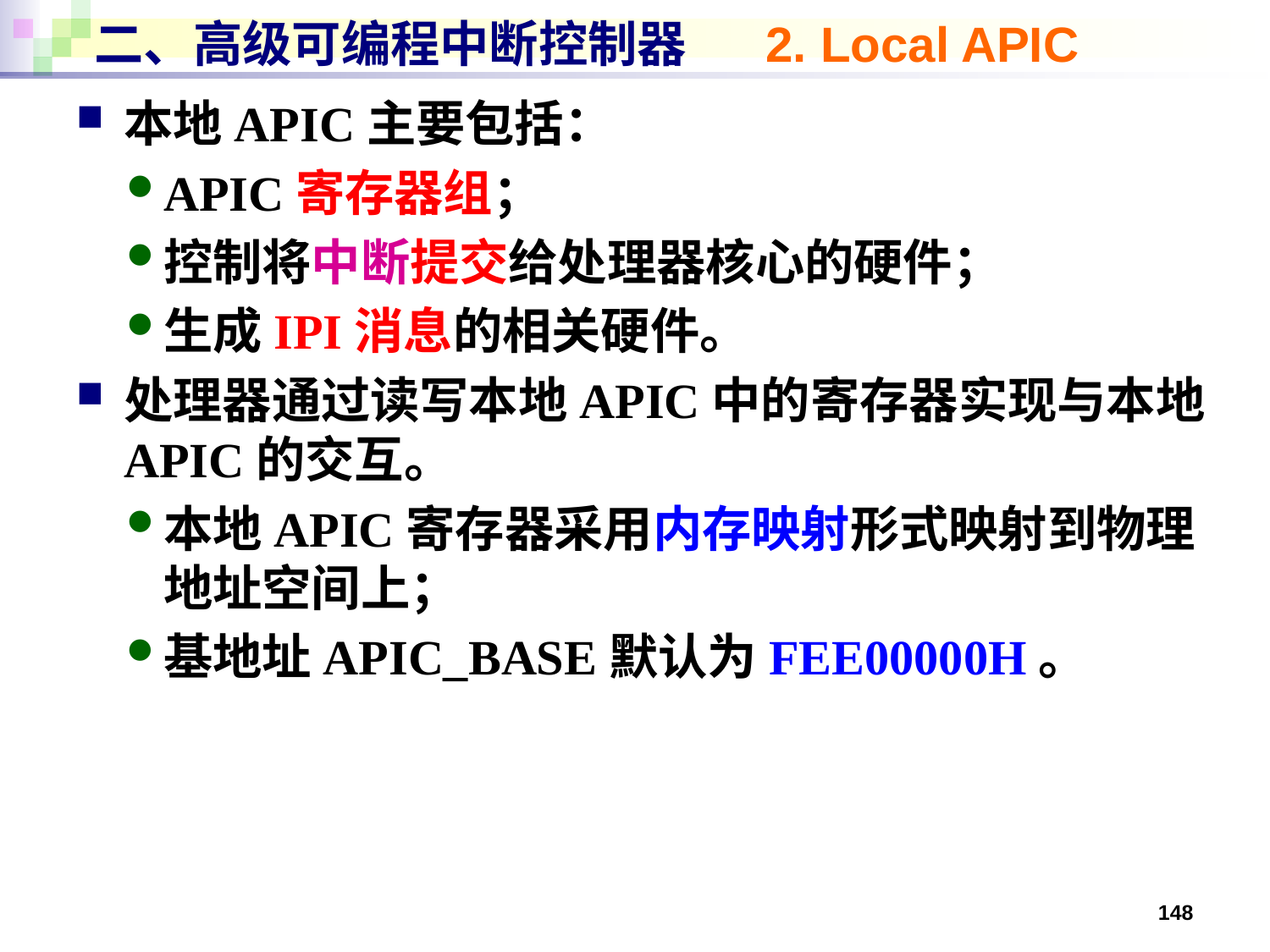

# 二、高级可编程中断控制器      2. Local APIC
本地APIC主要包括：
APIC寄存器组；
控制将中断提交给处理器核心的硬件；
生成IPI消息的相关硬件。
处理器通过读写本地APIC中的寄存器实现与本地APIC的交互。
本地APIC寄存器采用内存映射形式映射到物理地址空间上；
基地址APIC_BASE默认为FEE00000H。
148